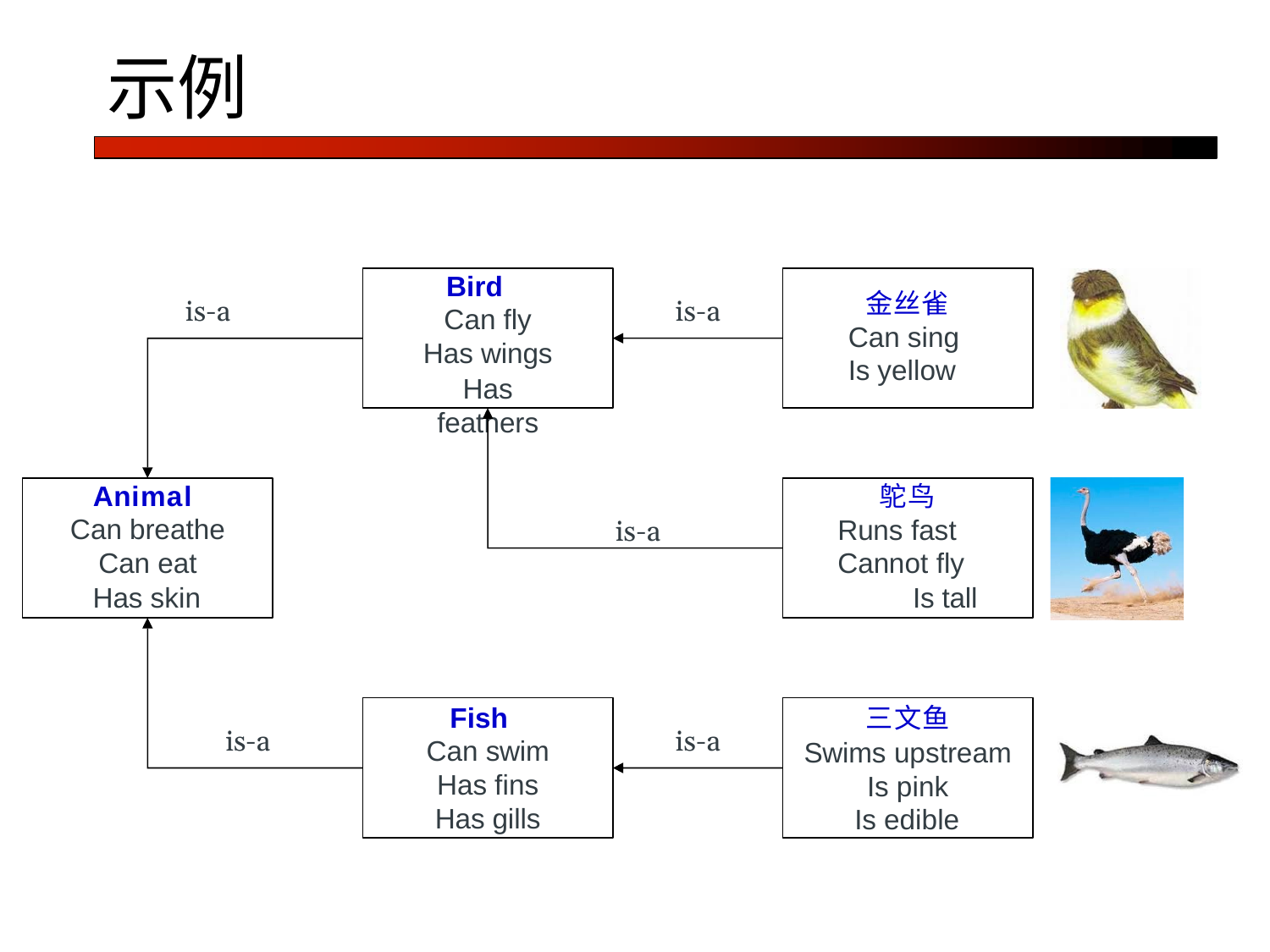

示例

Bird    Can fly Has wings
Has feathers
金丝雀 Can sing Is yellow
is-a
is-a

Animal  Can breathe Can eat
Has skin
鸵鸟 Runs fast Cannot fly
Is tall
is-a

Fish   Can swim Has fins Has gills
三文鱼
Swims upstream Is pink
Is edible
is-a
is-a